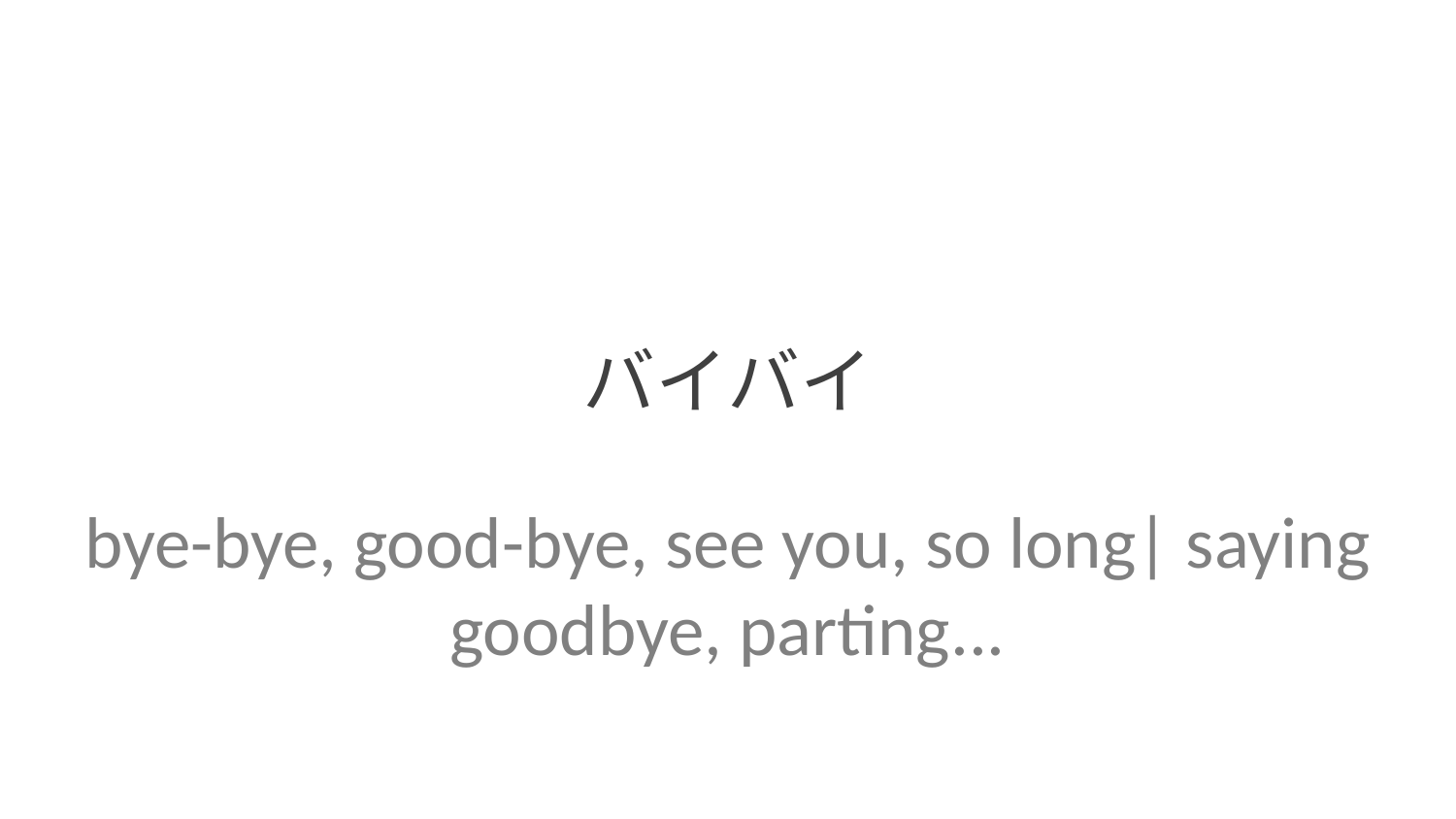

バイバイ
bye-bye, good-bye, see you, so long| saying goodbye, parting...